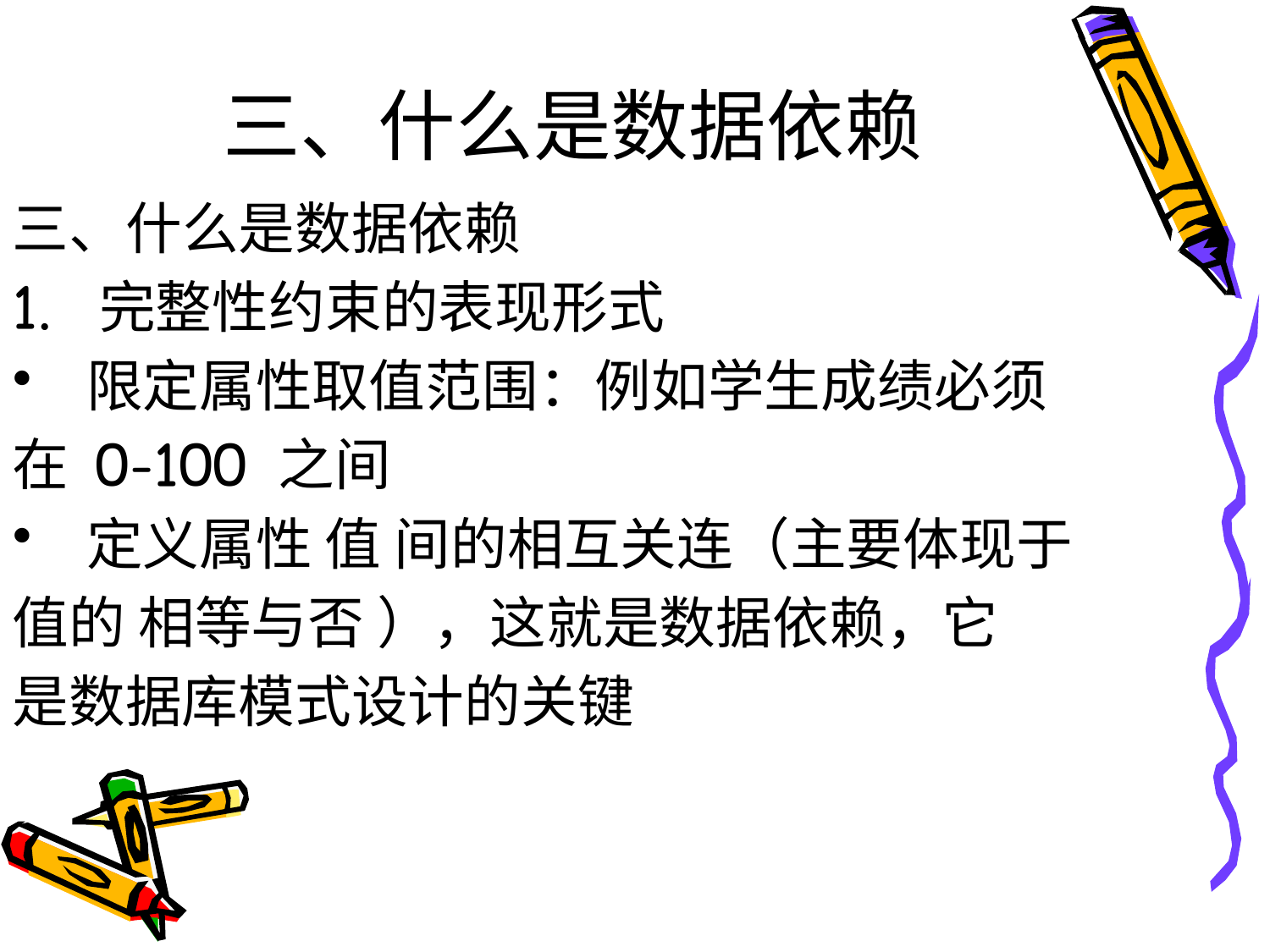

# 三、什么是数据依赖
三、什么是数据依赖
1.  完整性约束的表现形式
 限定属性取值范围：例如学生成绩必须
在 0-100 之间
 定义属性 值 间的相互关连（主要体现于
值的 相等与否 ），这就是数据依赖，它
是数据库模式设计的关键